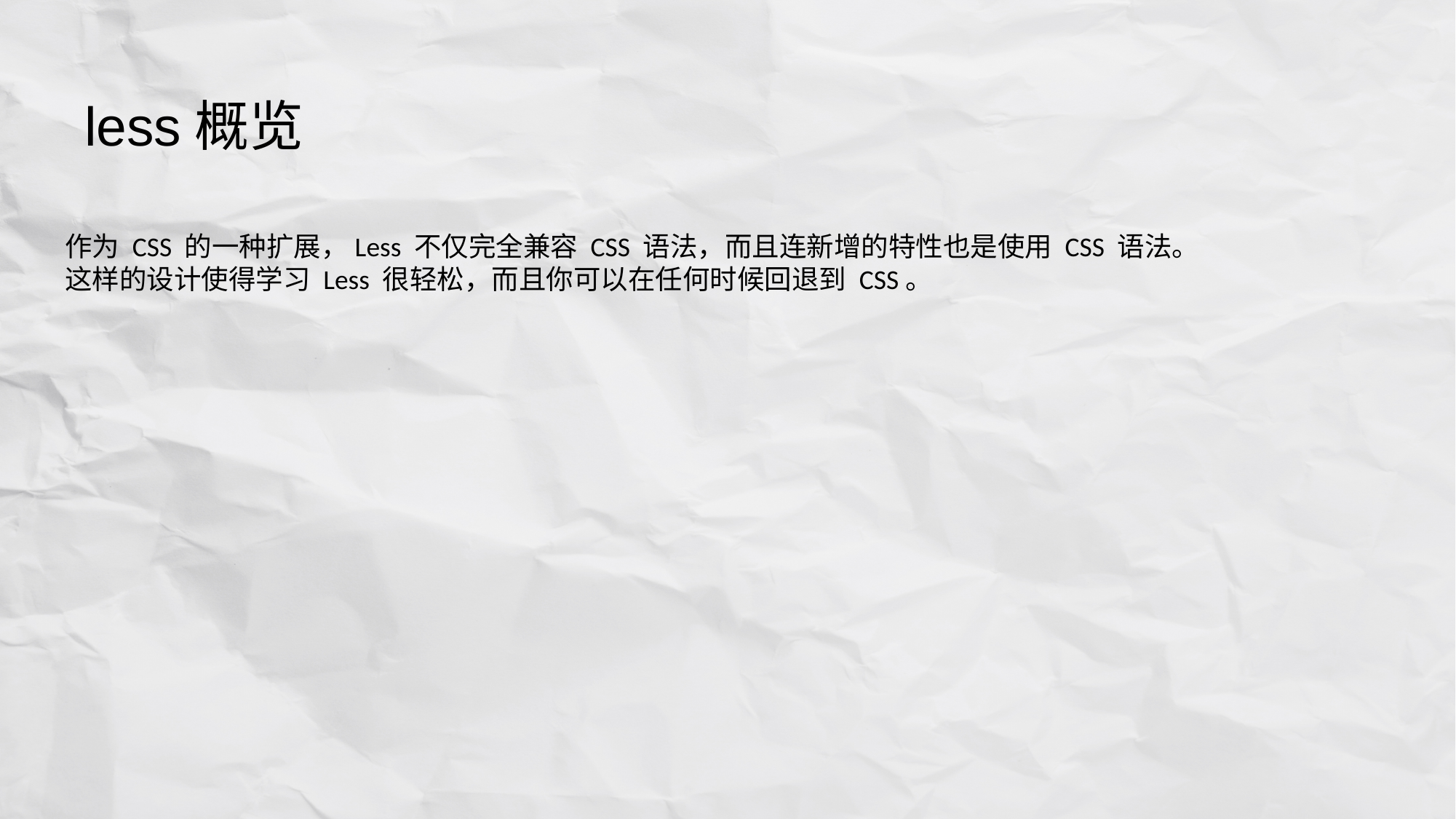

less概览
作为 CSS 的一种扩展，Less 不仅完全兼容 CSS 语法，而且连新增的特性也是使用 CSS 语法。
这样的设计使得学习 Less 很轻松，而且你可以在任何时候回退到 CSS。